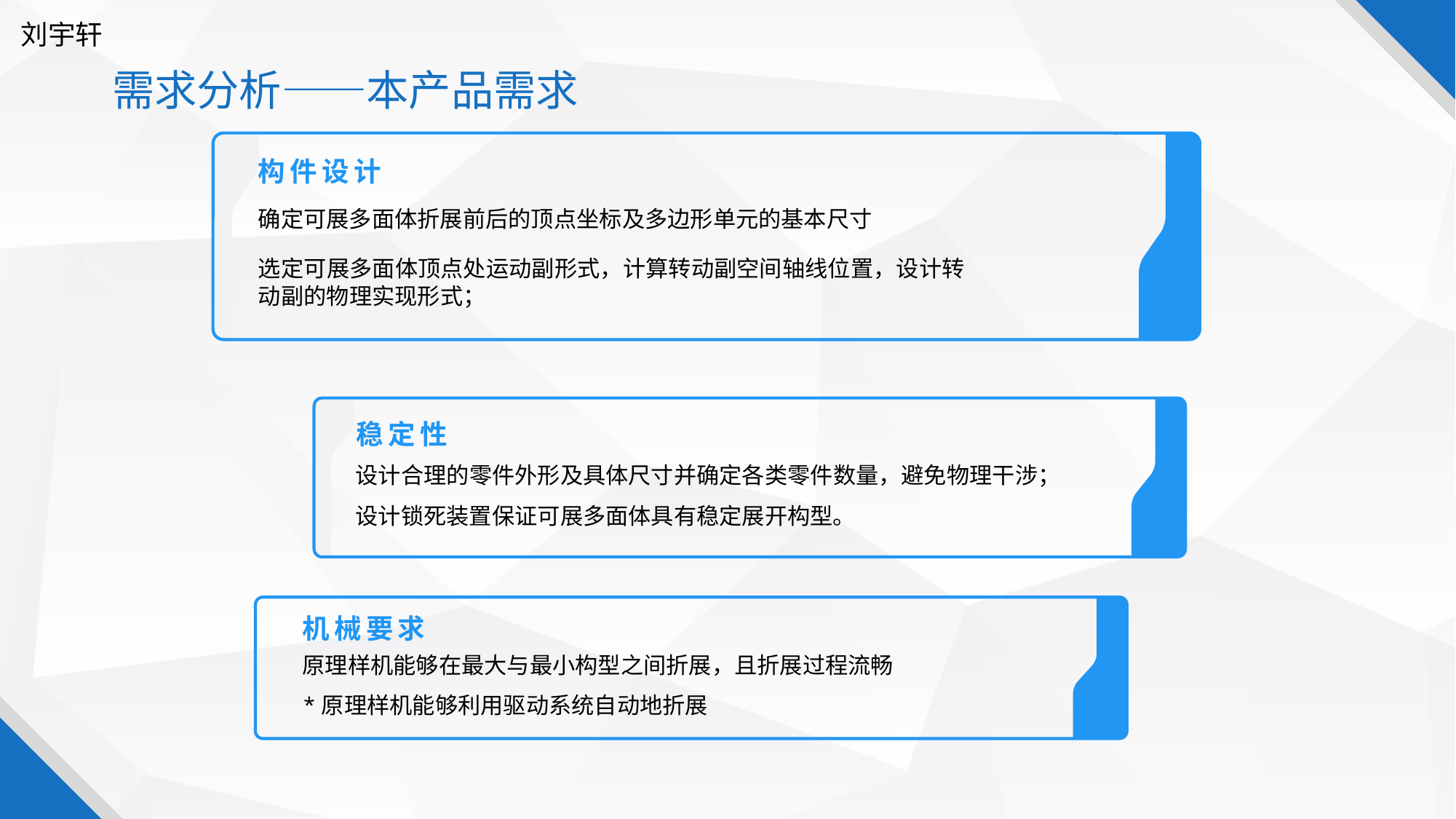

刘宇轩
需求分析——本产品需求

构件设计
确定可展多面体折展前后的顶点坐标及多边形单元的基本尺寸
选定可展多面体顶点处运动副形式，计算转动副空间轴线位置，设计转动副的物理实现形式；

稳定性
设计合理的零件外形及具体尺寸并确定各类零件数量，避免物理干涉；
设计锁死装置保证可展多面体具有稳定展开构型。

机械要求
原理样机能够在最大与最小构型之间折展，且折展过程流畅
*原理样机能够利用驱动系统自动地折展